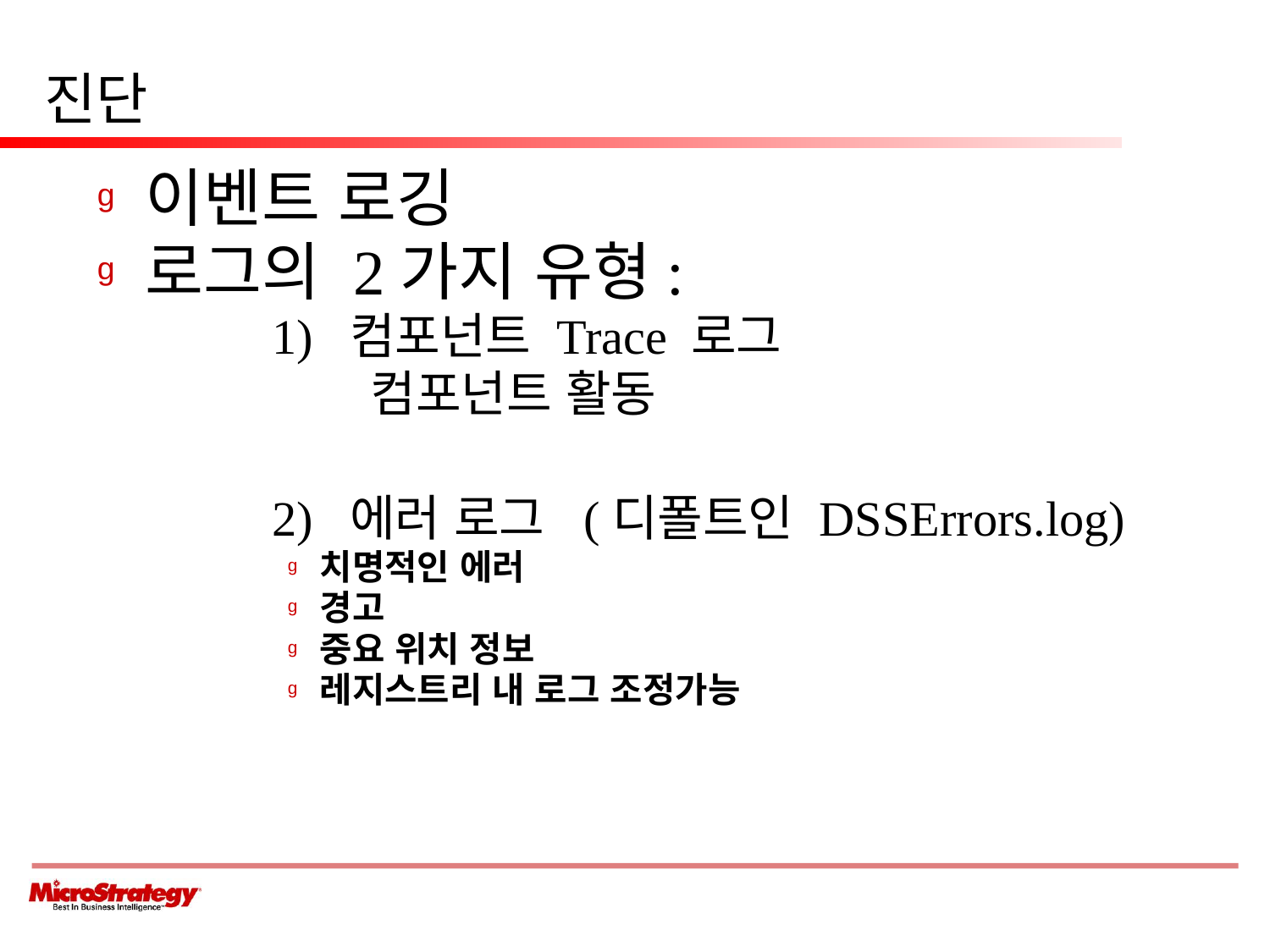

# 진단
이벤트 로깅
로그의 2가지 유형:
		1)  컴포넌트 Trace 로그
                   컴포넌트 활동

		2)  에러 로그  (디폴트인 DSSErrors.log)
치명적인 에러
경고
중요 위치 정보
레지스트리 내 로그 조정가능